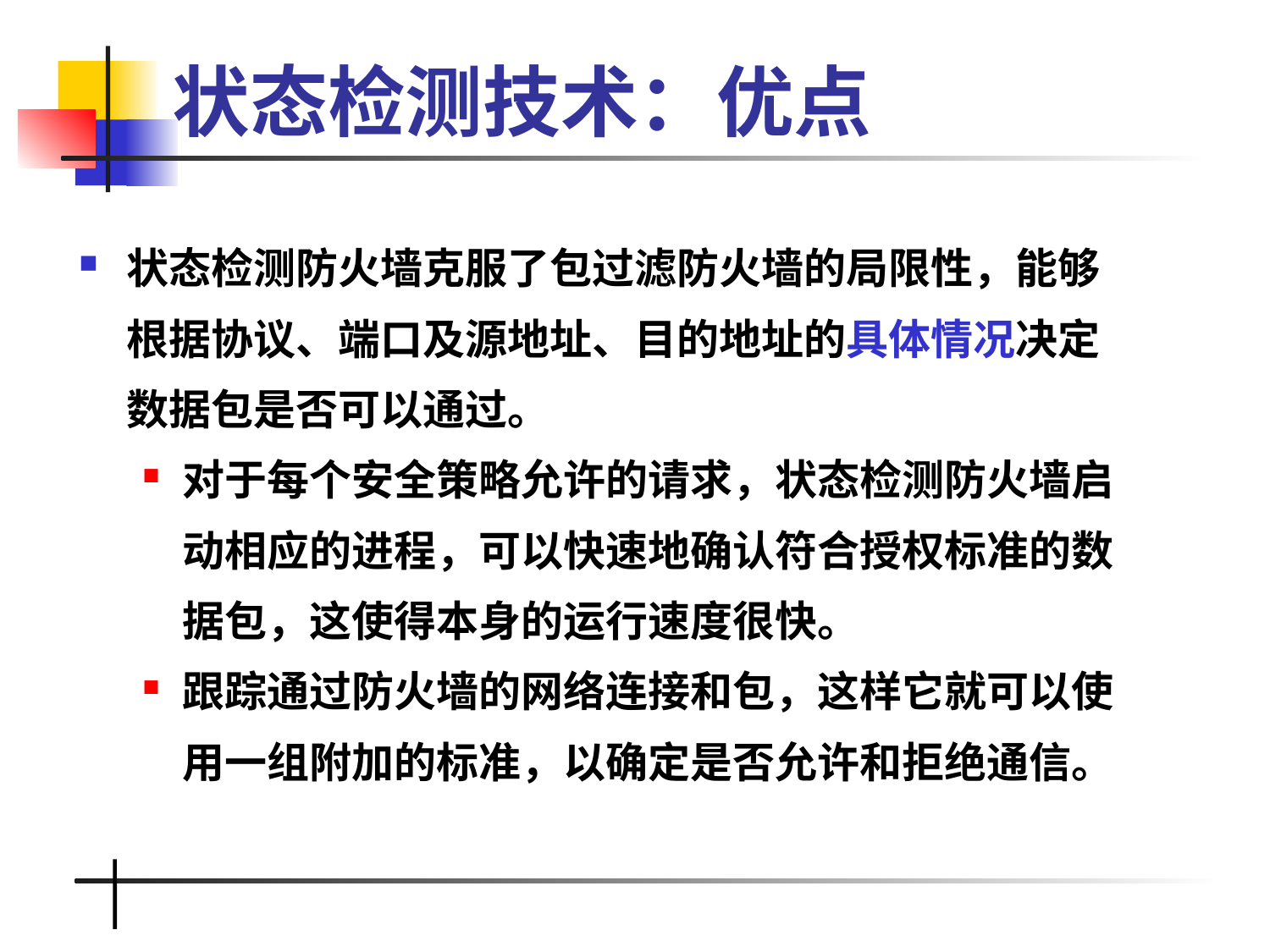

# 状态检测技术：优点
状态检测防火墙克服了包过滤防火墙的局限性，能够根据协议、端口及源地址、目的地址的具体情况决定数据包是否可以通过。
对于每个安全策略允许的请求，状态检测防火墙启动相应的进程，可以快速地确认符合授权标准的数据包，这使得本身的运行速度很快。
跟踪通过防火墙的网络连接和包，这样它就可以使用一组附加的标准，以确定是否允许和拒绝通信。